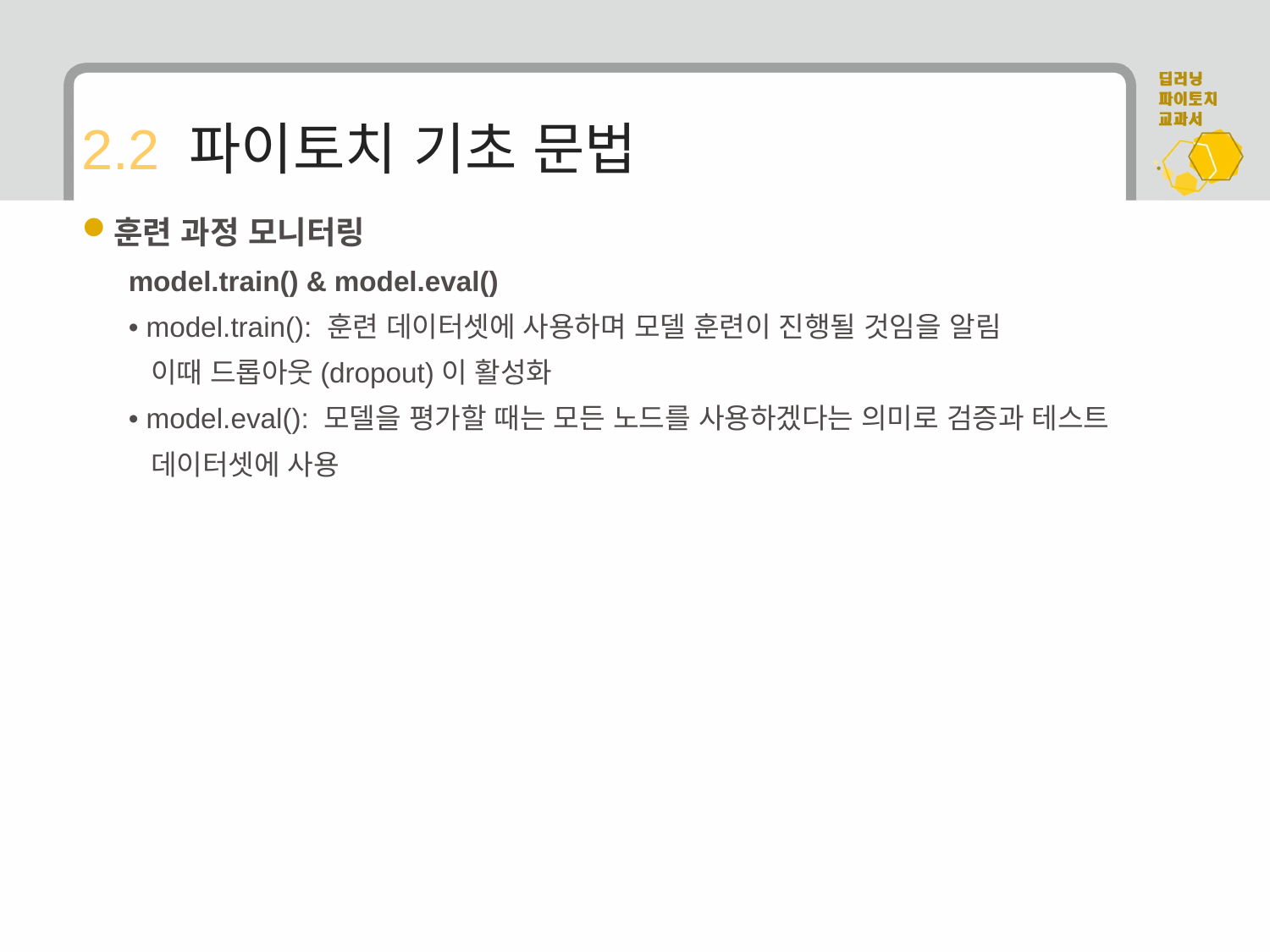

# 2.2 파이토치 기초 문법
훈련 과정 모니터링
model.train() & model.eval()
• model.train(): 훈련 데이터셋에 사용하며 모델 훈련이 진행될 것임을 알림
  이때 드롭아웃(dropout)이 활성화
• model.eval(): 모델을 평가할 때는 모든 노드를 사용하겠다는 의미로 검증과 테스트
  데이터셋에 사용